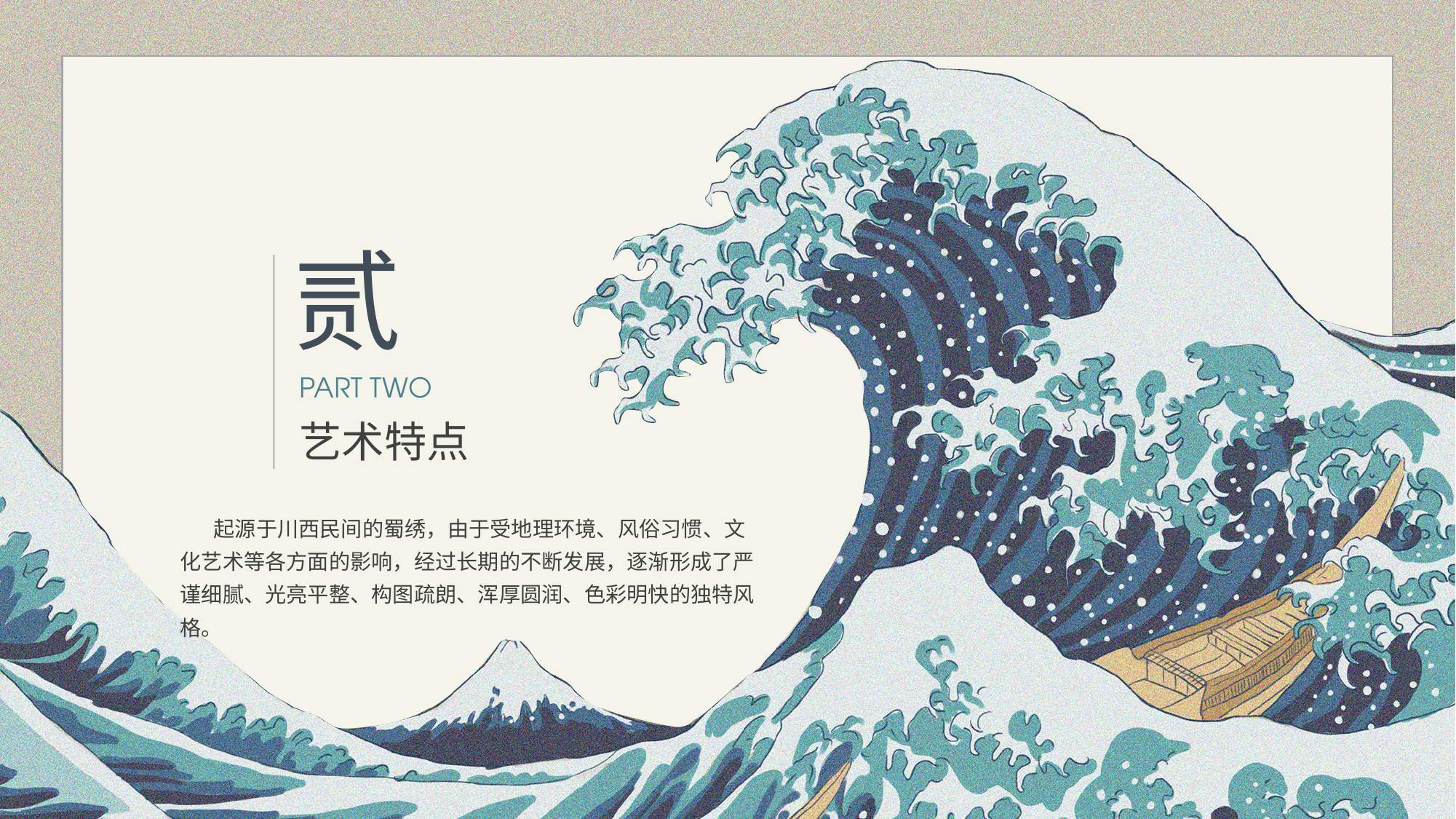

贰
PART TWO
艺术特点
      起源于川西民间的蜀绣，由于受地理环境、风俗习惯、文化艺术等各方面的影响，经过长期的不断发展，逐渐形成了严谨细腻、光亮平整、构图疏朗、浑厚圆润、色彩明快的独特风格。